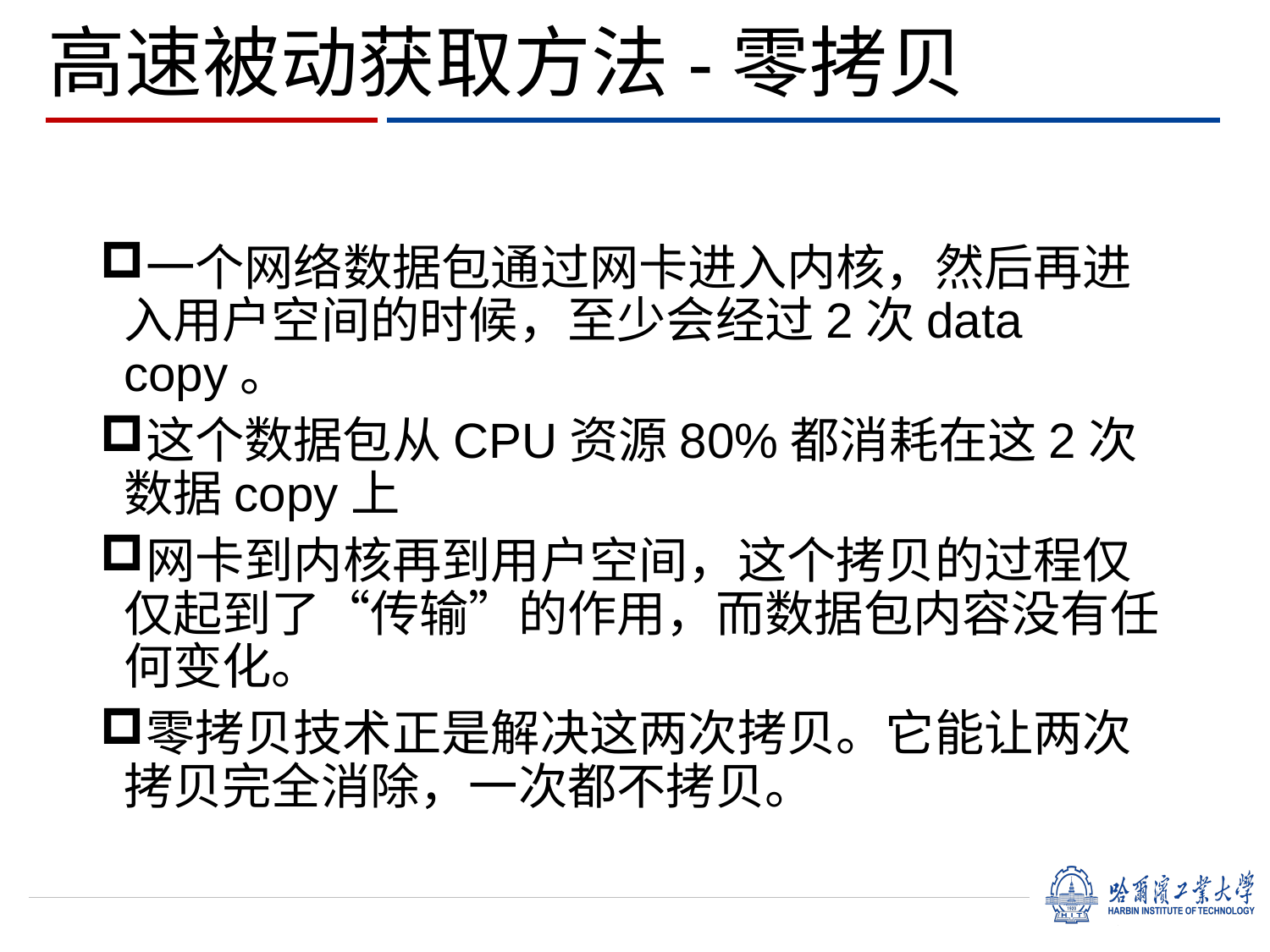

高速被动获取方法-零拷贝
一个网络数据包通过网卡进入内核，然后再进入用户空间的时候，至少会经过2次data copy。
这个数据包从CPU资源80%都消耗在这2次数据copy上
网卡到内核再到用户空间，这个拷贝的过程仅仅起到了“传输”的作用，而数据包内容没有任何变化。
零拷贝技术正是解决这两次拷贝。它能让两次拷贝完全消除，一次都不拷贝。